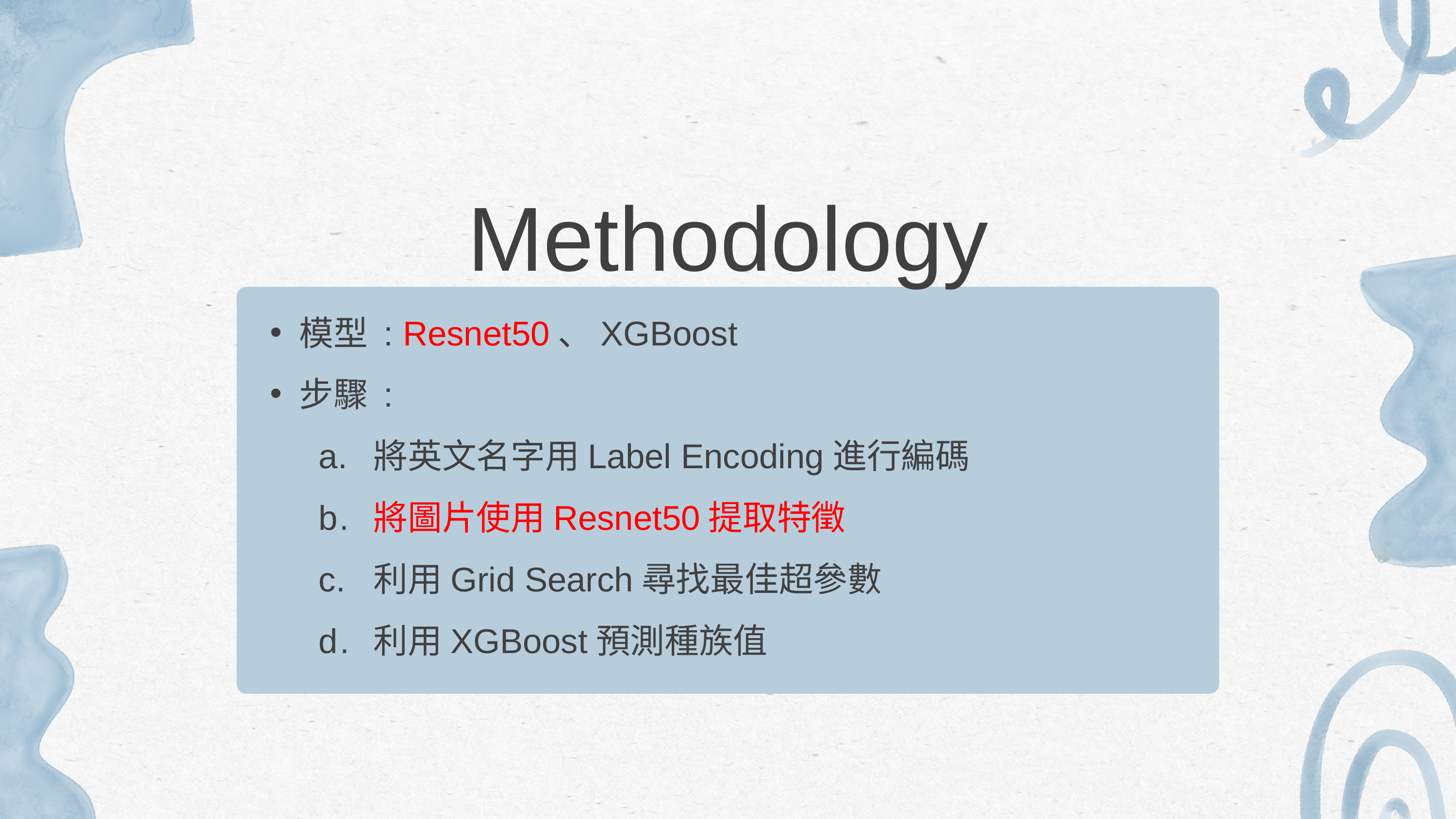

Methodology

模型 : Resnet50、XGBoost
步驟 :
 將英文名字用Label Encoding進行編碼
 將圖片使用Resnet50提取特徵
 利用Grid Search尋找最佳超參數
 利用XGBoost預測種族值